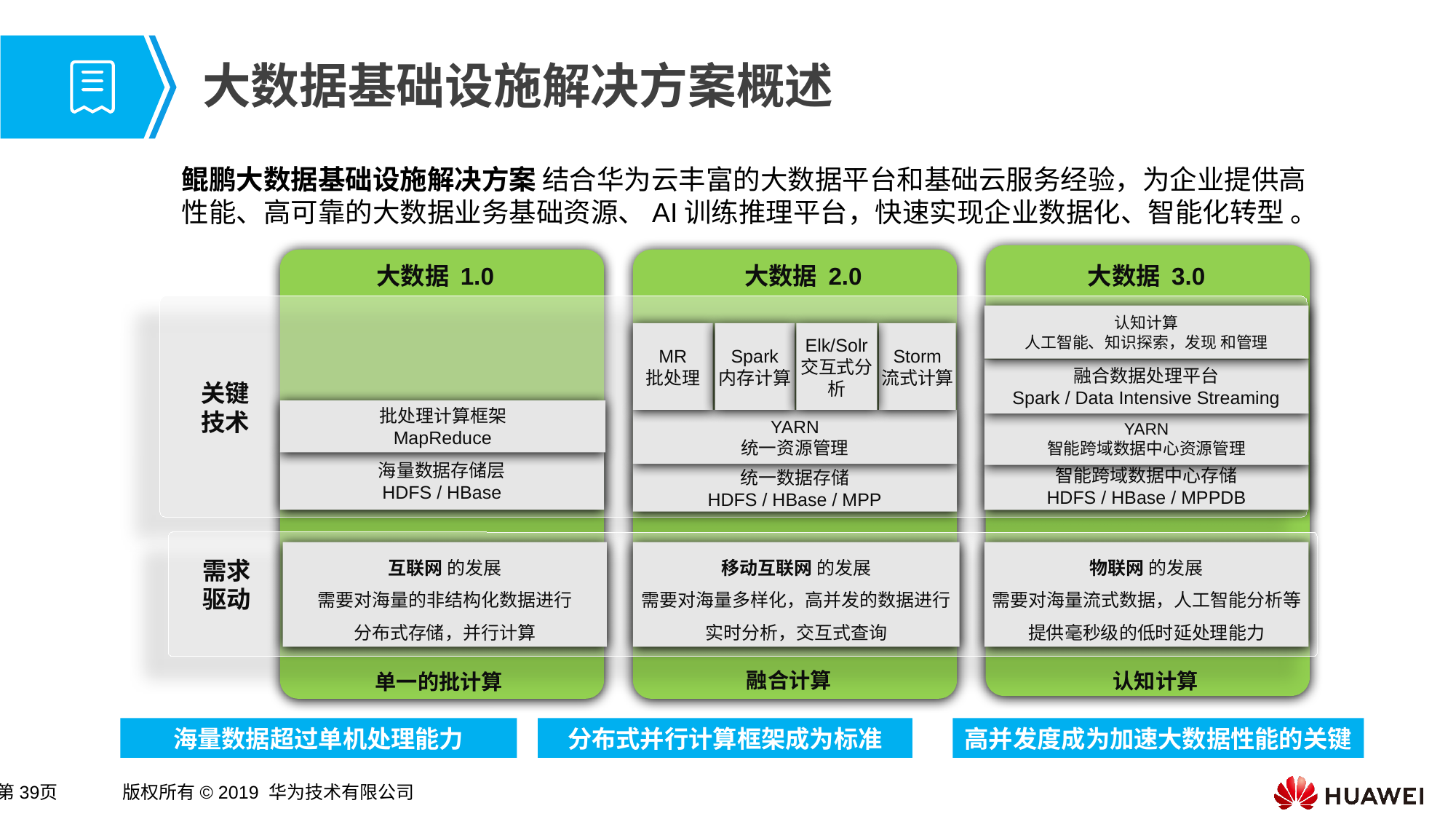

# 大数据基础设施解决方案概述
鲲鹏大数据基础设施解决方案 结合华为云丰富的大数据平台和基础云服务经验，为企业提供高性能、高可靠的大数据业务基础资源、AI训练推理平台，快速实现企业数据化、智能化转型 。

大数据 1.0
大数据 2.0
大数据 3.0

认知计算
人工智能、知识探索，发现 和管理
融合数据处理平台
Spark / Data Intensive Streaming
Page 39
YARN
智能跨域数据中心资源管理
智能跨域数据中心存储
HDFS / HBase / MPPDB
MR
批处理
Storm
流式计算
Spark
内存计算
Elk/Solr
交互式分析
YARN
统一资源管理
统一数据存储
HDFS / HBase / MPP
关键
技术
批处理计算框架
MapReduce
海量数据存储层
HDFS / HBase

互联网 的发展
需要对海量的非结构化数据进行
分布式存储，并行计算
移动互联网 的发展
需要对海量多样化，高并发的数据进行
实时分析，交互式查询
物联网 的发展
需要对海量流式数据，人工智能分析等提供毫秒级的低时延处理能力
需求
驱动
融合计算
认知计算
单一的批计算
海量数据超过单机处理能力
分布式并行计算框架成为标准
高并发度成为加速大数据性能的关键